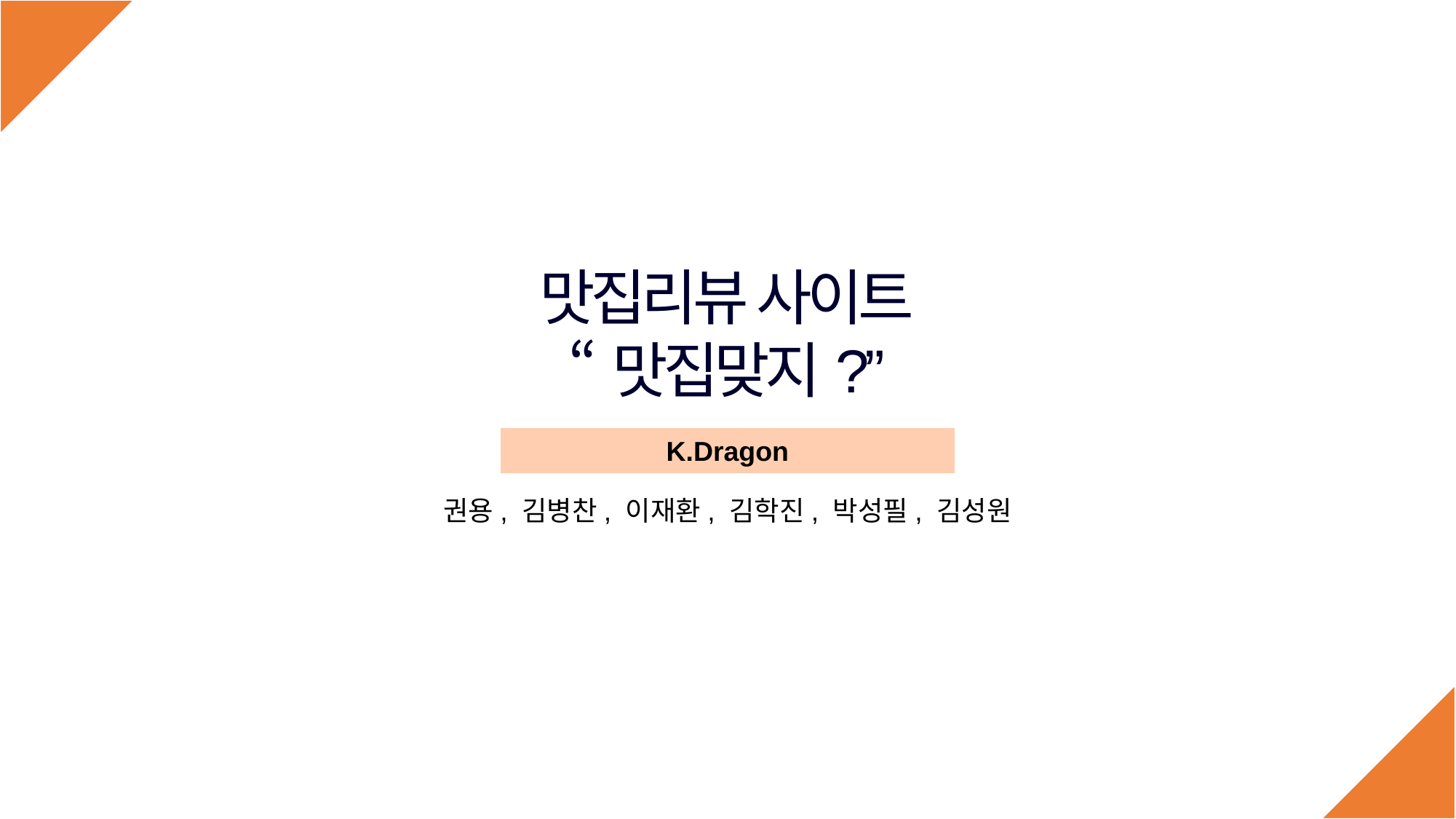

맛집리뷰 사이트
“맛집맞지?”
K.Dragon
권용, 김병찬, 이재환, 김학진, 박성필, 김성원